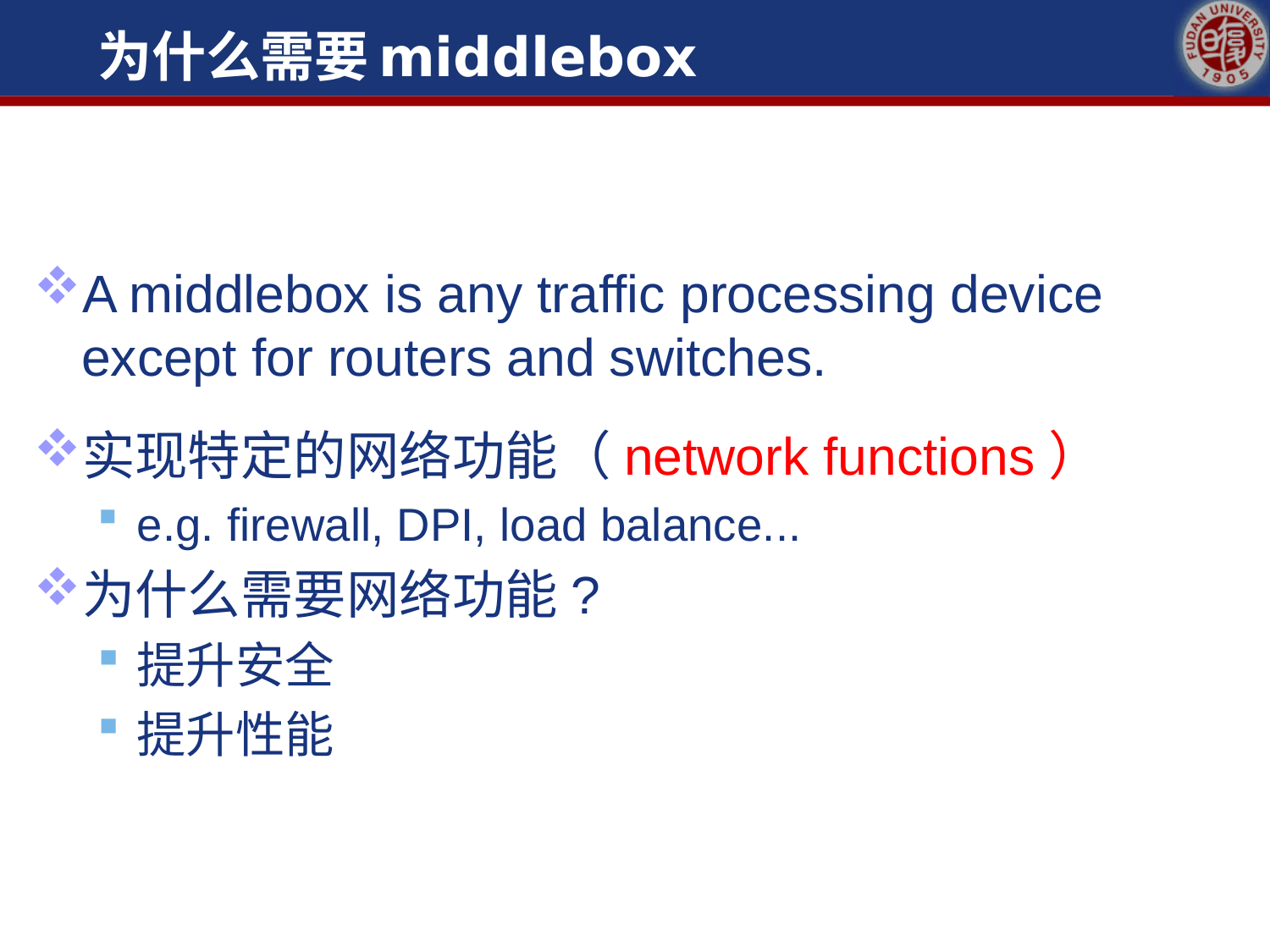

# 为什么需要middlebox

A middlebox is any traffic processing device except for routers and switches.

实现特定的网络功能（network functions）
e.g. firewall, DPI, load balance...
为什么需要网络功能?
提升安全
提升性能